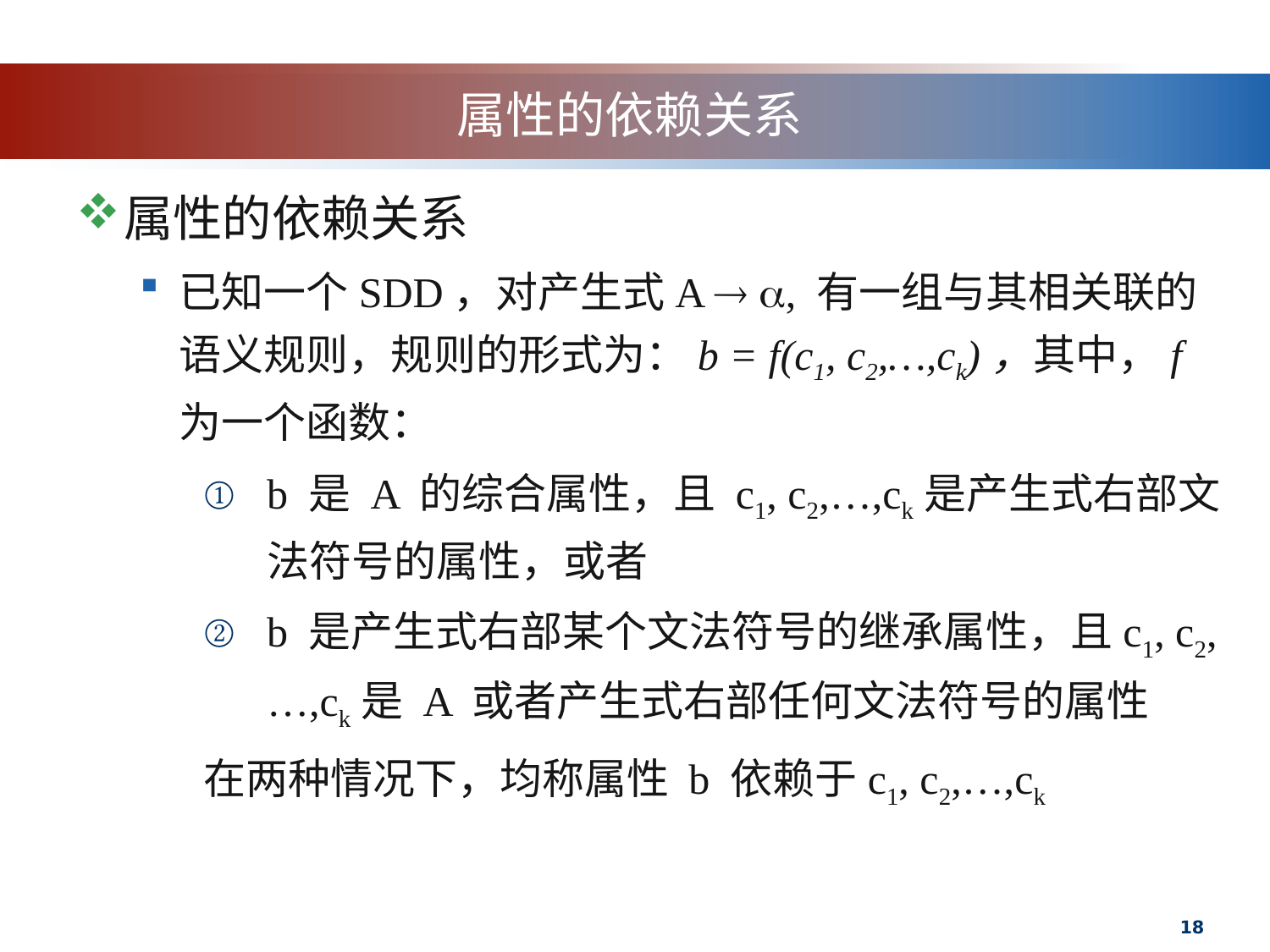

# 属性的依赖关系
属性的依赖关系
已知一个SDD，对产生式A → α, 有一组与其相关联的语义规则，规则的形式为：b = f(c1, c2,…,ck)，其中，f 为一个函数：
b 是 A 的综合属性，且 c1, c2,…,ck是产生式右部文法符号的属性，或者
b 是产生式右部某个文法符号的继承属性，且c1, c2,…,ck是 A 或者产生式右部任何文法符号的属性
在两种情况下，均称属性 b 依赖于c1, c2,…,ck
18